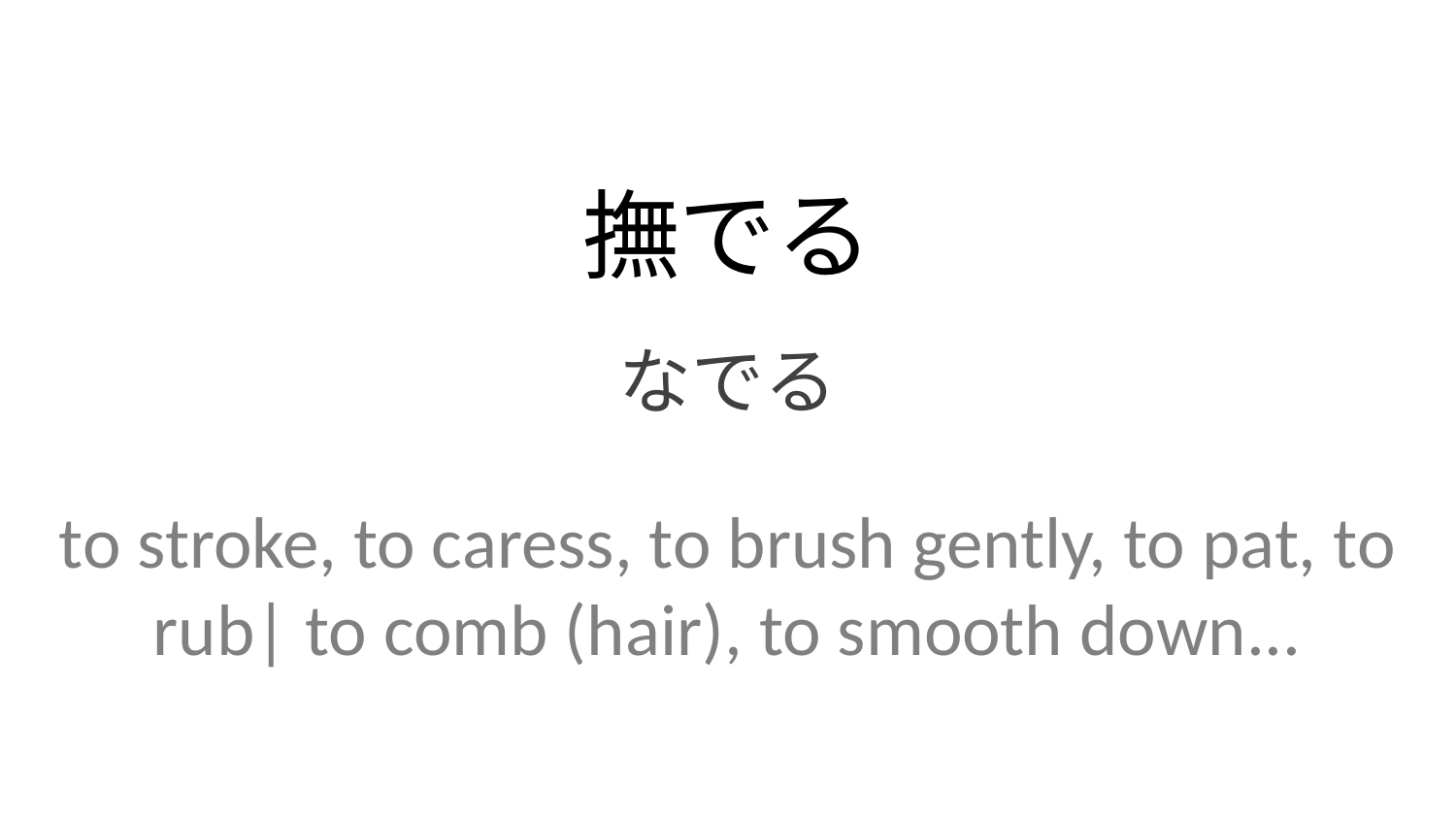

撫でる

なでる
to stroke, to caress, to brush gently, to pat, to rub| to comb (hair), to smooth down...